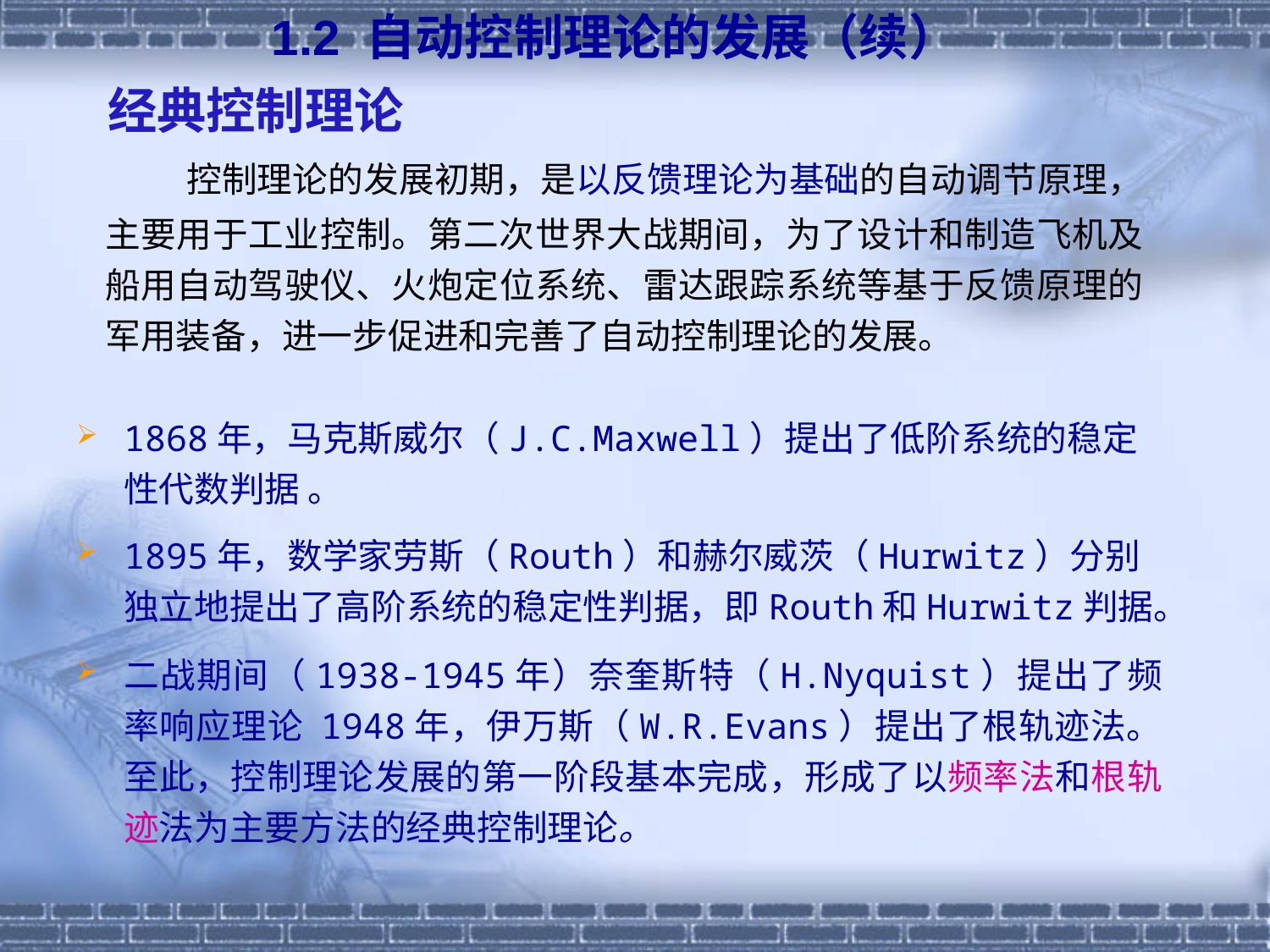

1.2 自动控制理论的发展（续）
# 经典控制理论
         控制理论的发展初期，是以反馈理论为基础的自动调节原理，主要用于工业控制。第二次世界大战期间，为了设计和制造飞机及船用自动驾驶仪、火炮定位系统、雷达跟踪系统等基于反馈原理的军用装备，进一步促进和完善了自动控制理论的发展。
1868年，马克斯威尔（J.C.Maxwell）提出了低阶系统的稳定性代数判据 。
1895年，数学家劳斯（Routh）和赫尔威茨（Hurwitz）分别独立地提出了高阶系统的稳定性判据，即Routh和Hurwitz判据。
二战期间（1938-1945年）奈奎斯特（H.Nyquist）提出了频率响应理论 1948年，伊万斯（W.R.Evans）提出了根轨迹法。至此，控制理论发展的第一阶段基本完成，形成了以频率法和根轨迹法为主要方法的经典控制理论。